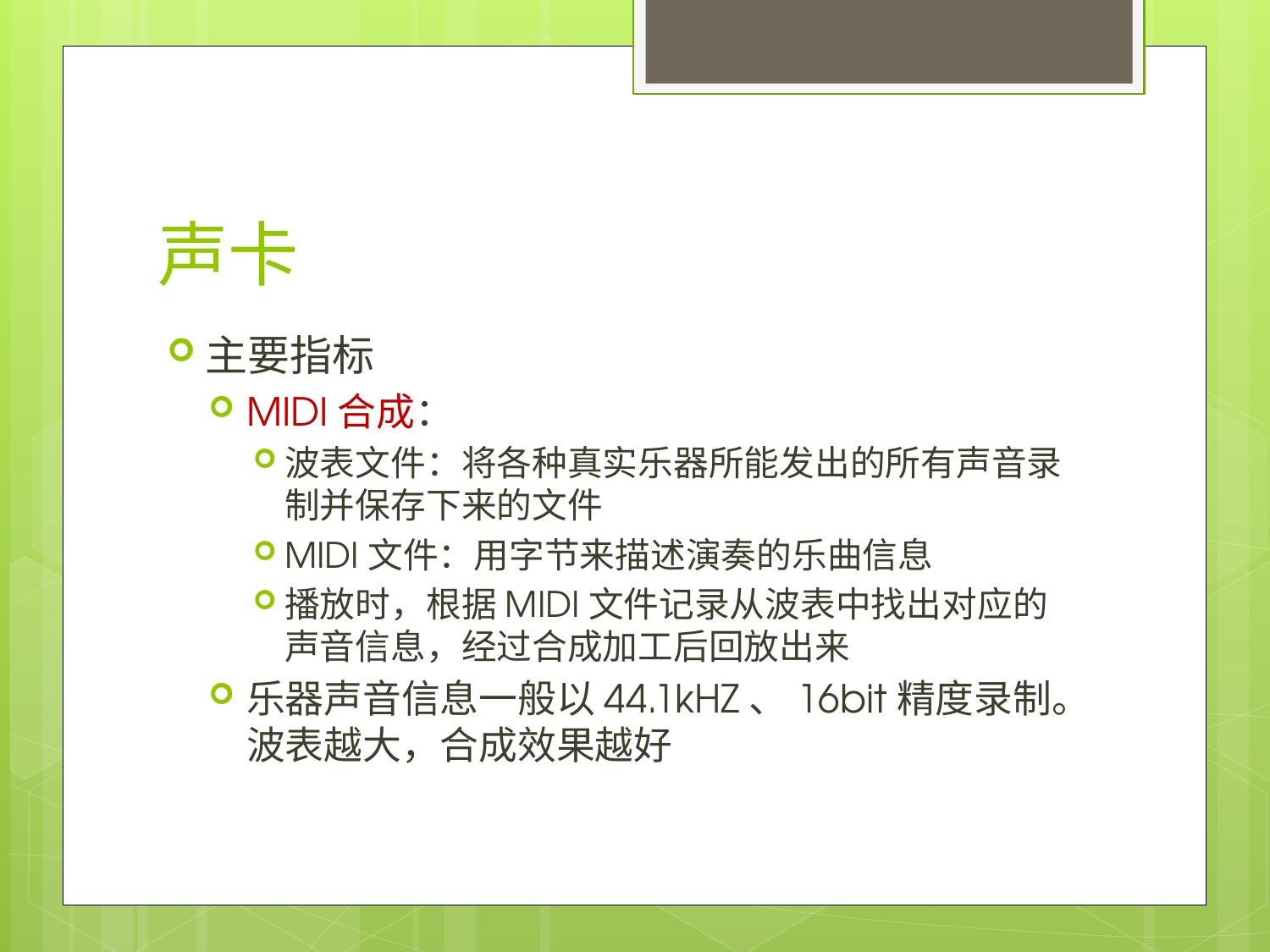

# 声卡
主要指标
MIDI合成：
波表文件：将各种真实乐器所能发出的所有声音录制并保存下来的文件
MIDI文件：用字节来描述演奏的乐曲信息
播放时，根据MIDI文件记录从波表中找出对应的声音信息，经过合成加工后回放出来
乐器声音信息一般以44.1kHZ、16bit精度录制。波表越大，合成效果越好